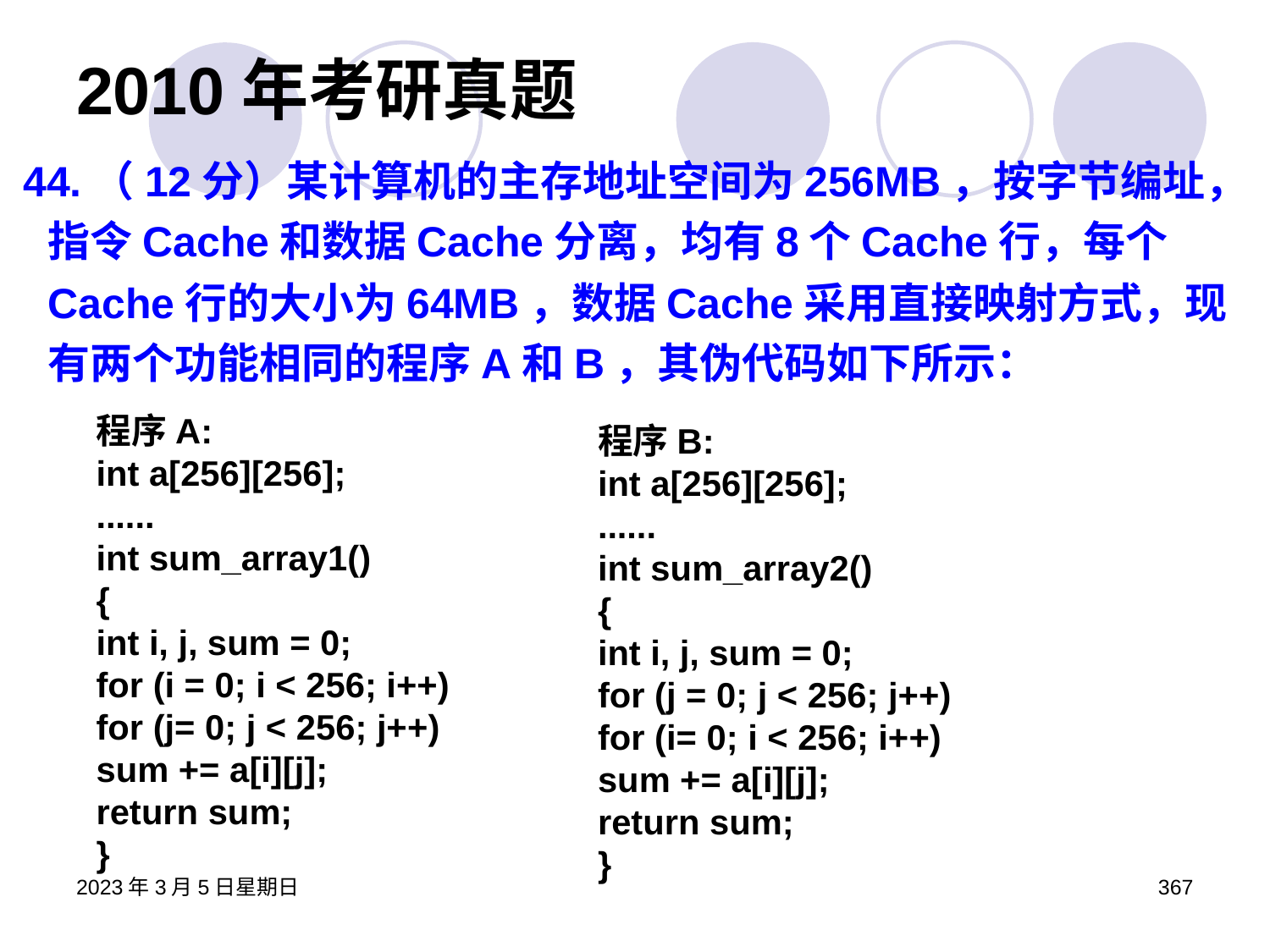

# 2010年考研真题
44.（12分）某计算机的主存地址空间为256MB，按字节编址，指令Cache和数据Cache分离，均有8个Cache行，每个Cache行的大小为64MB，数据Cache采用直接映射方式，现有两个功能相同的程序A和B，其伪代码如下所示：
程序A:
int a[256][256];
......
int sum_array1()
{
int i, j, sum = 0;
for (i = 0; i < 256; i++)
for (j= 0; j < 256; j++)
sum += a[i][j];
return sum;
}
程序B:
int a[256][256];
......
int sum_array2()
{
int i, j, sum = 0;
for (j = 0; j < 256; j++)
for (i= 0; i < 256; i++)
sum += a[i][j];
return sum;
}
2023年3月5日星期日
367